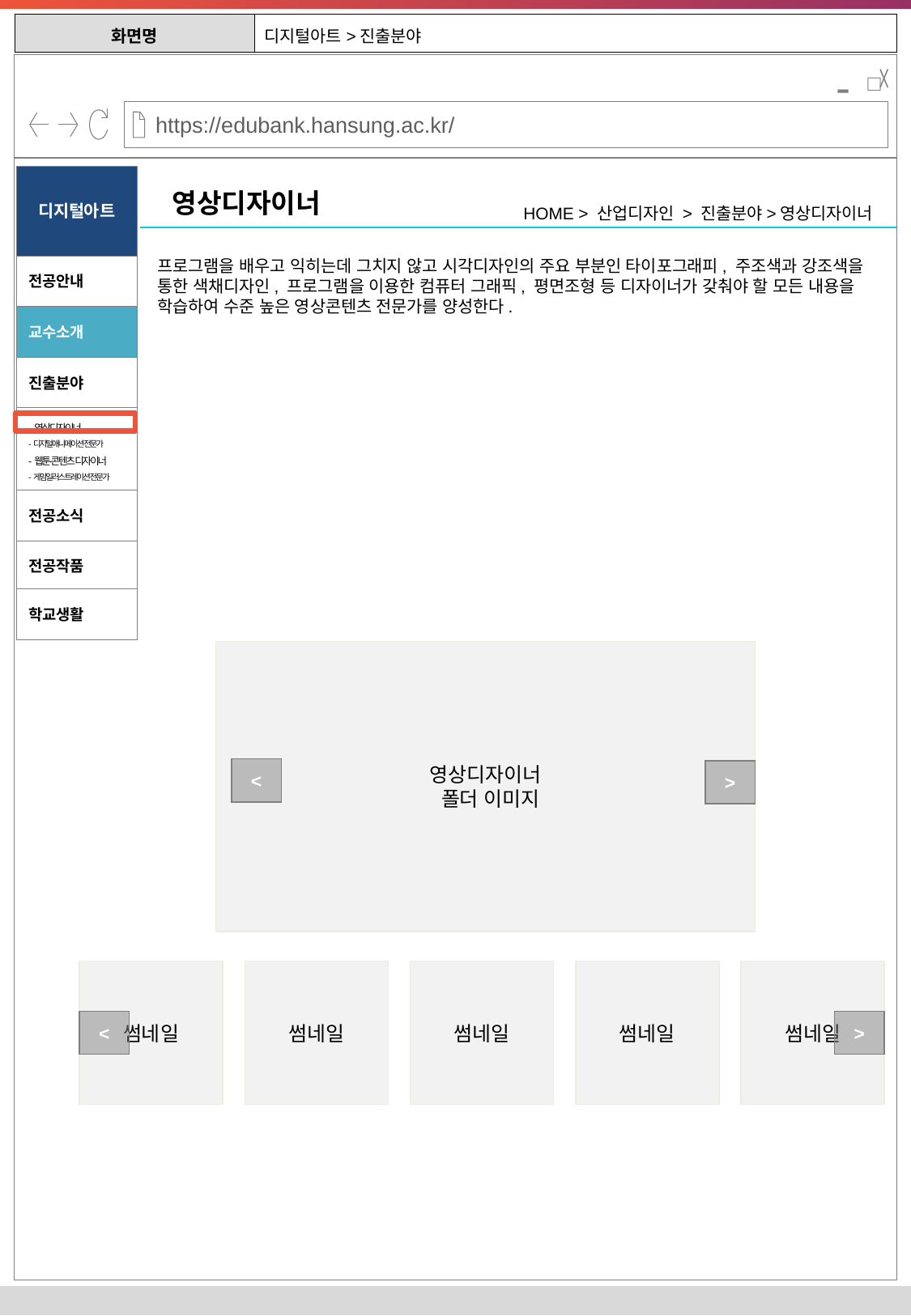

| 화면명 | 디지털아트>진출분야 |
| --- | --- |
-
디지털아트
영상디자이너
HOME > 산업디자인 > 진출분야>영상디자이너
프로그램을 배우고 익히는데 그치지 않고 시각디자인의 주요 부분인 타이포그래피, 주조색과 강조색을 통한 색채디자인, 프로그램을 이용한 컴퓨터 그래픽, 평면조형 등 디자이너가 갖춰야 할 모든 내용을 학습하여 수준 높은 영상콘텐츠 전문가를 양성한다.
전공안내
교수소개
진출분야
-영상디자이너
-디지털애니메이션 전문가
-웹툰∙콘텐츠 디자이너
-게임일러스트레이션 전문가

전공소식
전공작품
학교생활
영상디자이너
 폴더 이미지
<
>
썸네일
썸네일
썸네일
썸네일
썸네일
<
>